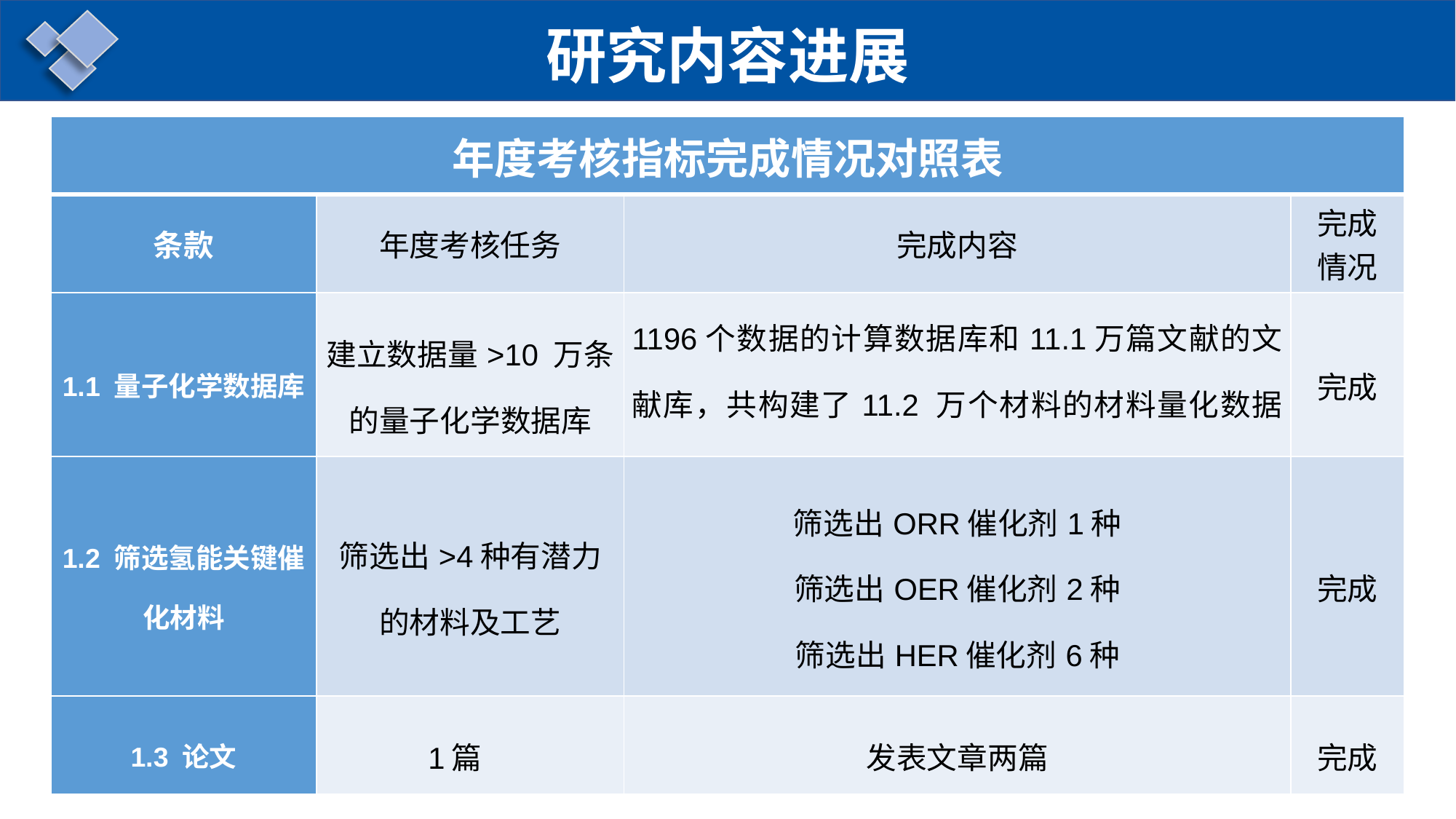

研究内容进展
| 年度考核指标完成情况对照表 |  |  |  |
| --- | --- | --- | --- |
| 条款 | 年度考核任务 | 完成内容 | 完成 情况 |
| 1.1 量子化学数据库 | 建立数据量>10 万条的量子化学数据库 | 1196个数据的计算数据库和11.1万篇文献的文献库，共构建了11.2 万个材料的材料量化数据库 | 完成 |
| 1.2 筛选氢能关键催化材料 | 筛选出>4种有潜力的材料及工艺 | 筛选出ORR催化剂1种 筛选出OER催化剂2种 筛选出HER催化剂6种 | 完成 |
| 1.3 论文 | 1篇 | 发表文章两篇 | 完成 |
7